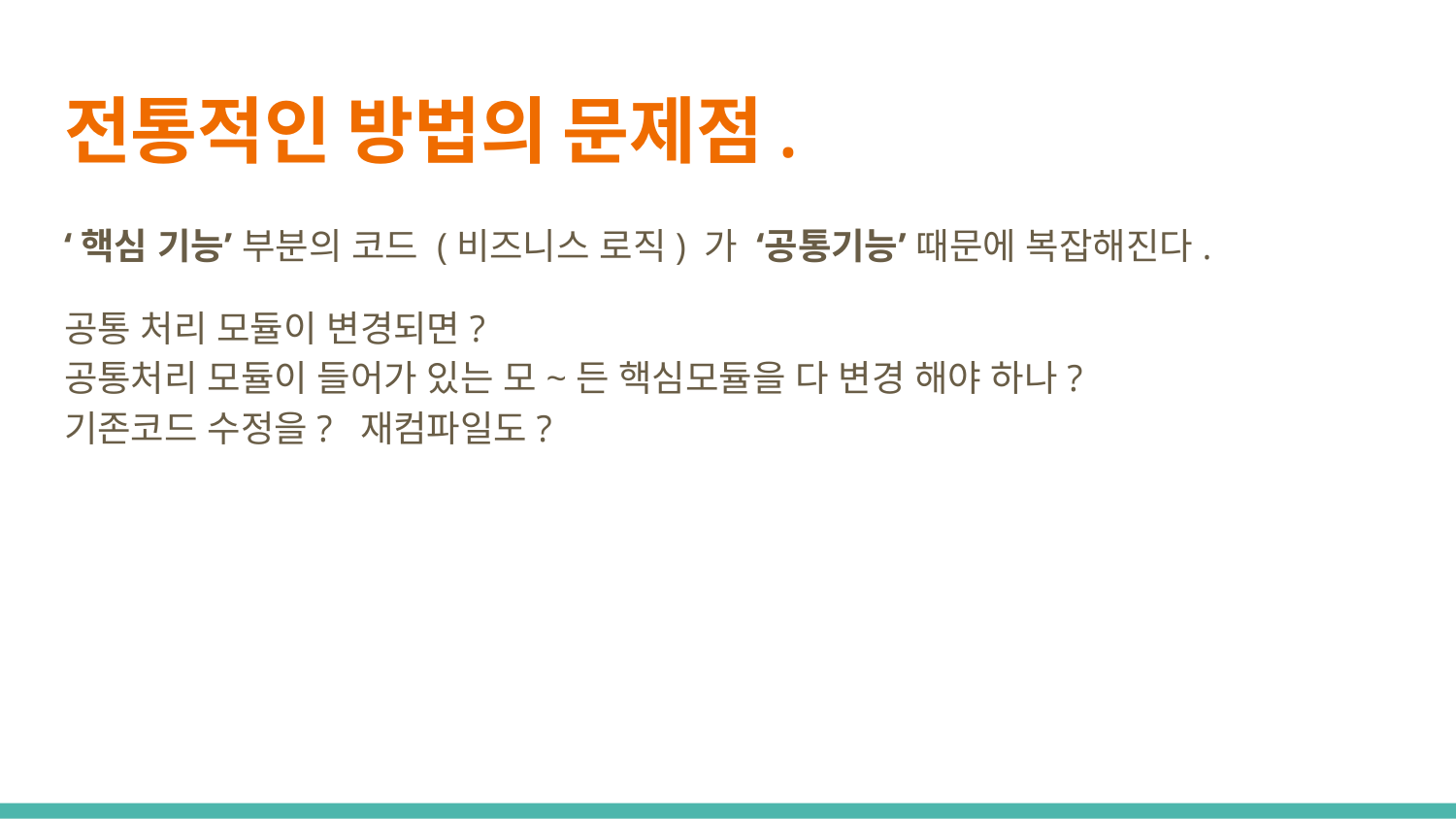

# 전통적인 방법의 문제점.
‘핵심 기능’ 부분의 코드 (비즈니스 로직) 가  ‘공통기능’ 때문에 복잡해진다.
공통 처리 모듈이 변경되면?
공통처리 모듈이 들어가 있는 모~든 핵심모듈을 다 변경 해야 하나?
기존코드 수정을?  재컴파일도?